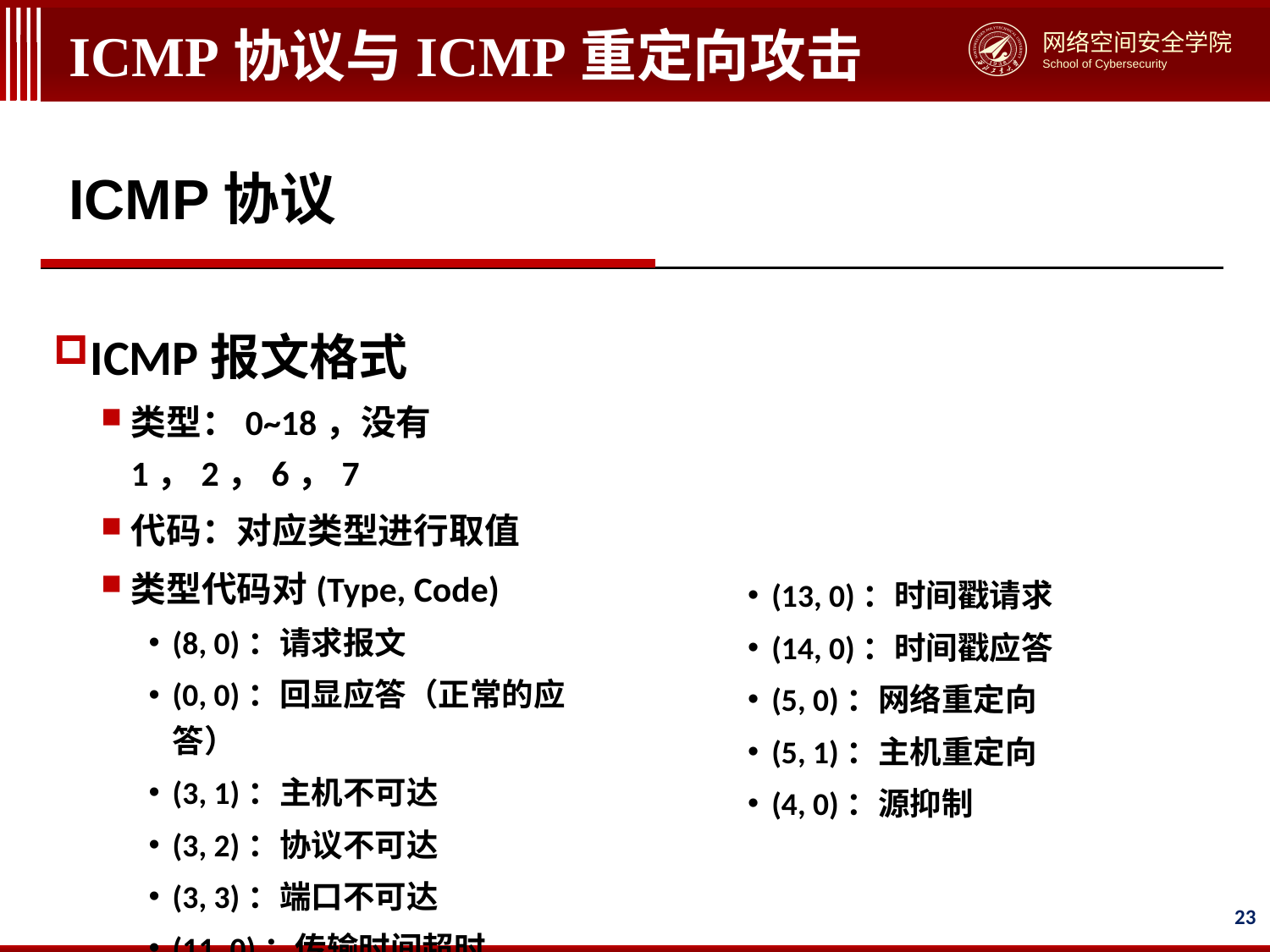

# ICMP协议与ICMP重定向攻击
ICMP协议
ICMP报文格式
类型：0~18，没有1，2，6，7
代码：对应类型进行取值
类型代码对(Type, Code)
(8, 0)：请求报文
(0, 0)：回显应答（正常的应答）
(3, 1)：主机不可达
(3, 2)：协议不可达
(3, 3)：端口不可达
(11, 0)：传输时间超时
(13, 0)：时间戳请求
(14, 0)：时间戳应答
(5, 0)：网络重定向
(5, 1)：主机重定向
(4, 0)：源抑制